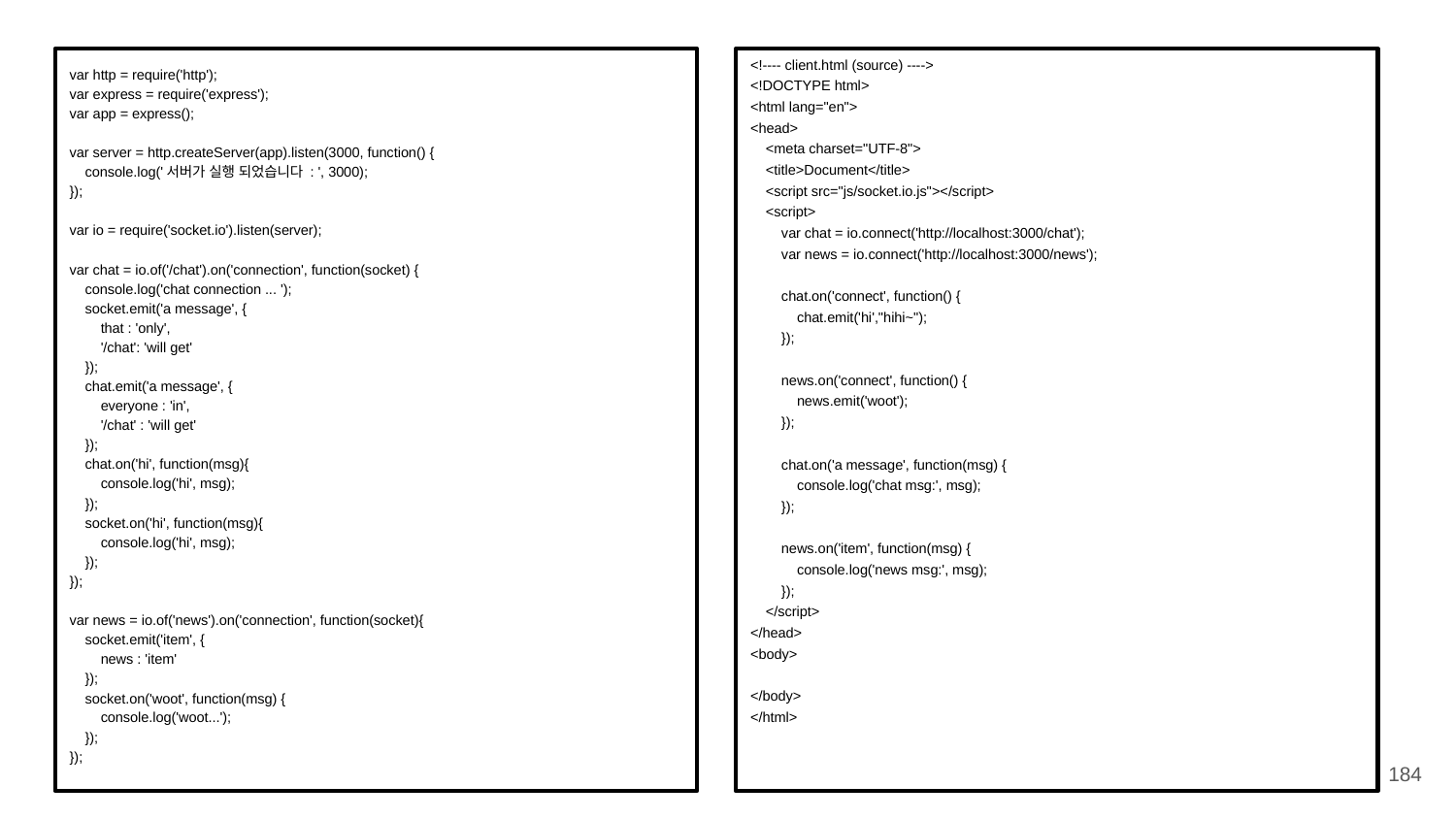

var http = require('http');
var express = require('express');
var app = express();

var server = http.createServer(app).listen(3000, function() {
    console.log('서버가 실행 되었습니다 : ', 3000);
});

var io = require('socket.io').listen(server);

var chat = io.of('/chat').on('connection', function(socket) {
    console.log('chat connection ... ');
    socket.emit('a message', {
        that : 'only',
        '/chat': 'will get'
    });
    chat.emit('a message', {
        everyone : 'in',
        '/chat' : 'will get'
    });
    chat.on('hi', function(msg){
        console.log('hi', msg);
    });
    socket.on('hi', function(msg){
        console.log('hi', msg);
    });
});

var news = io.of('news').on('connection', function(socket){
    socket.emit('item', {
        news : 'item'
    });
    socket.on('woot', function(msg) {
        console.log('woot...');
    });
});
<!---- client.html (source) ---->
<!DOCTYPE html>
<html lang="en">
<head>
    <meta charset="UTF-8">
    <title>Document</title>
    <script src="js/socket.io.js"></script>
    <script>
        var chat = io.connect('http://localhost:3000/chat');
        var news = io.connect('http://localhost:3000/news');

        chat.on('connect', function() {
            chat.emit('hi',"hihi~");
        });

        news.on('connect', function() {
            news.emit('woot');
        });

        chat.on('a message', function(msg) {
            console.log('chat msg:', msg);
        });

        news.on('item', function(msg) {
            console.log('news msg:', msg);
        });
    </script>
</head>
<body>

</body>
</html>
184